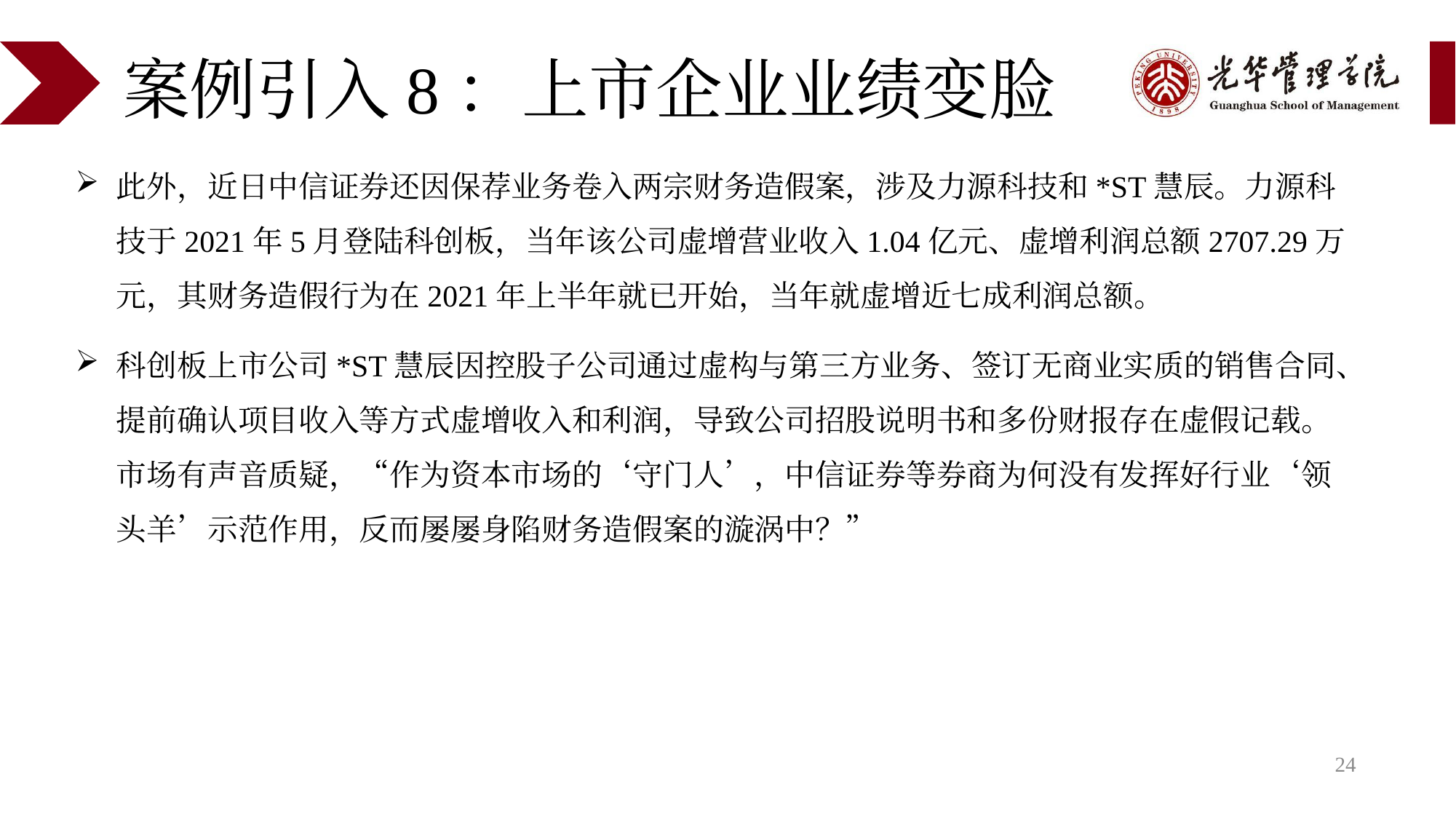

# 案例引入8：上市企业业绩变脸
此外，近日中信证券还因保荐业务卷入两宗财务造假案，涉及力源科技和*ST慧辰。力源科技于2021年5月登陆科创板，当年该公司虚增营业收入1.04亿元、虚增利润总额2707.29万元，其财务造假行为在2021年上半年就已开始，当年就虚增近七成利润总额。
科创板上市公司*ST慧辰因控股子公司通过虚构与第三方业务、签订无商业实质的销售合同、提前确认项目收入等方式虚增收入和利润，导致公司招股说明书和多份财报存在虚假记载。市场有声音质疑，“作为资本市场的‘守门人’，中信证券等券商为何没有发挥好行业‘领头羊’示范作用，反而屡屡身陷财务造假案的漩涡中？”
24